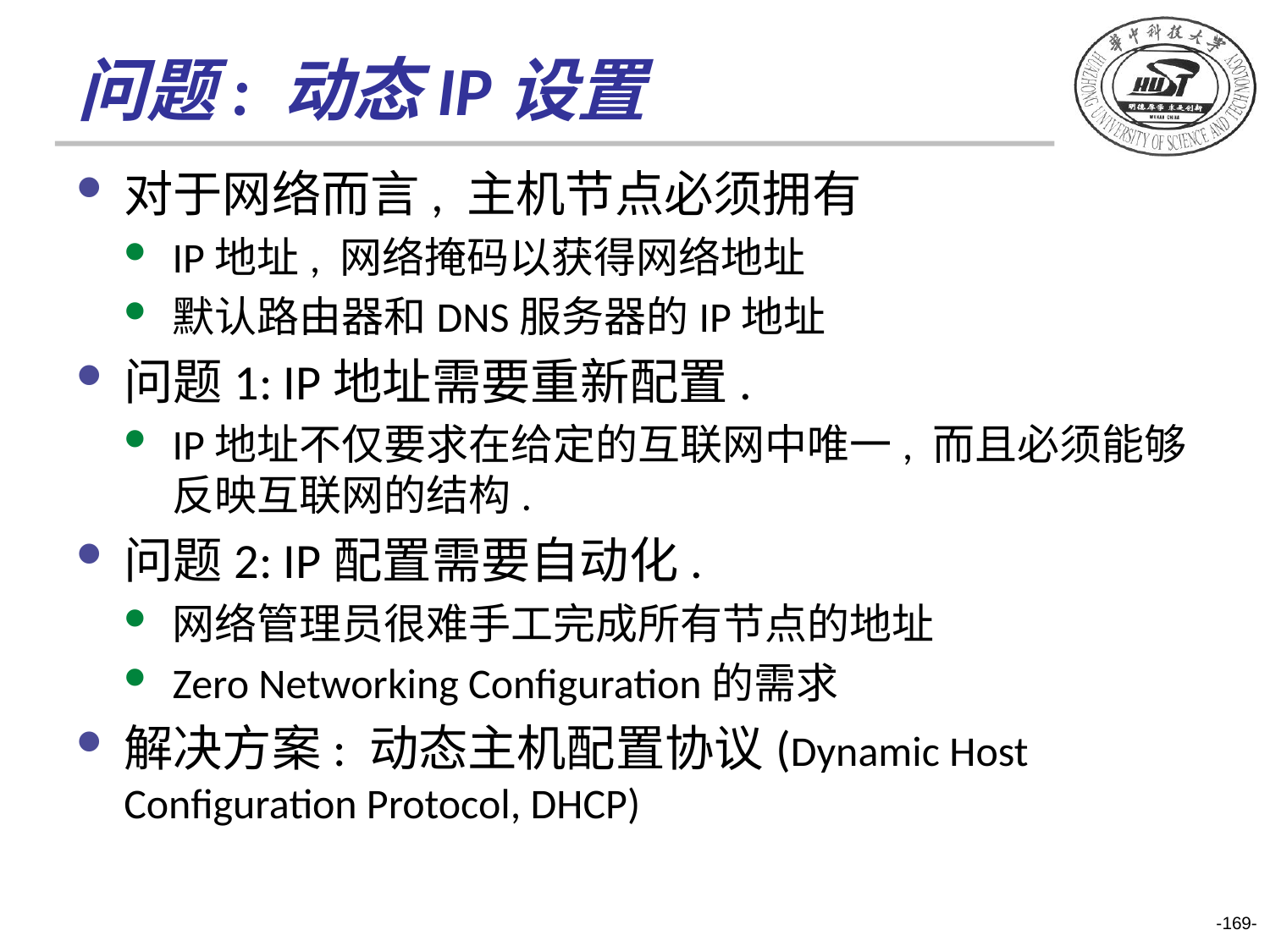

# 问题: 动态IP设置
对于网络而言, 主机节点必须拥有
IP地址, 网络掩码以获得网络地址
默认路由器和DNS服务器的IP地址
问题1: IP地址需要重新配置.
IP地址不仅要求在给定的互联网中唯一, 而且必须能够反映互联网的结构.
问题2: IP配置需要自动化.
网络管理员很难手工完成所有节点的地址
Zero Networking Configuration的需求
解决方案: 动态主机配置协议(Dynamic Host Configuration Protocol, DHCP)

-169-